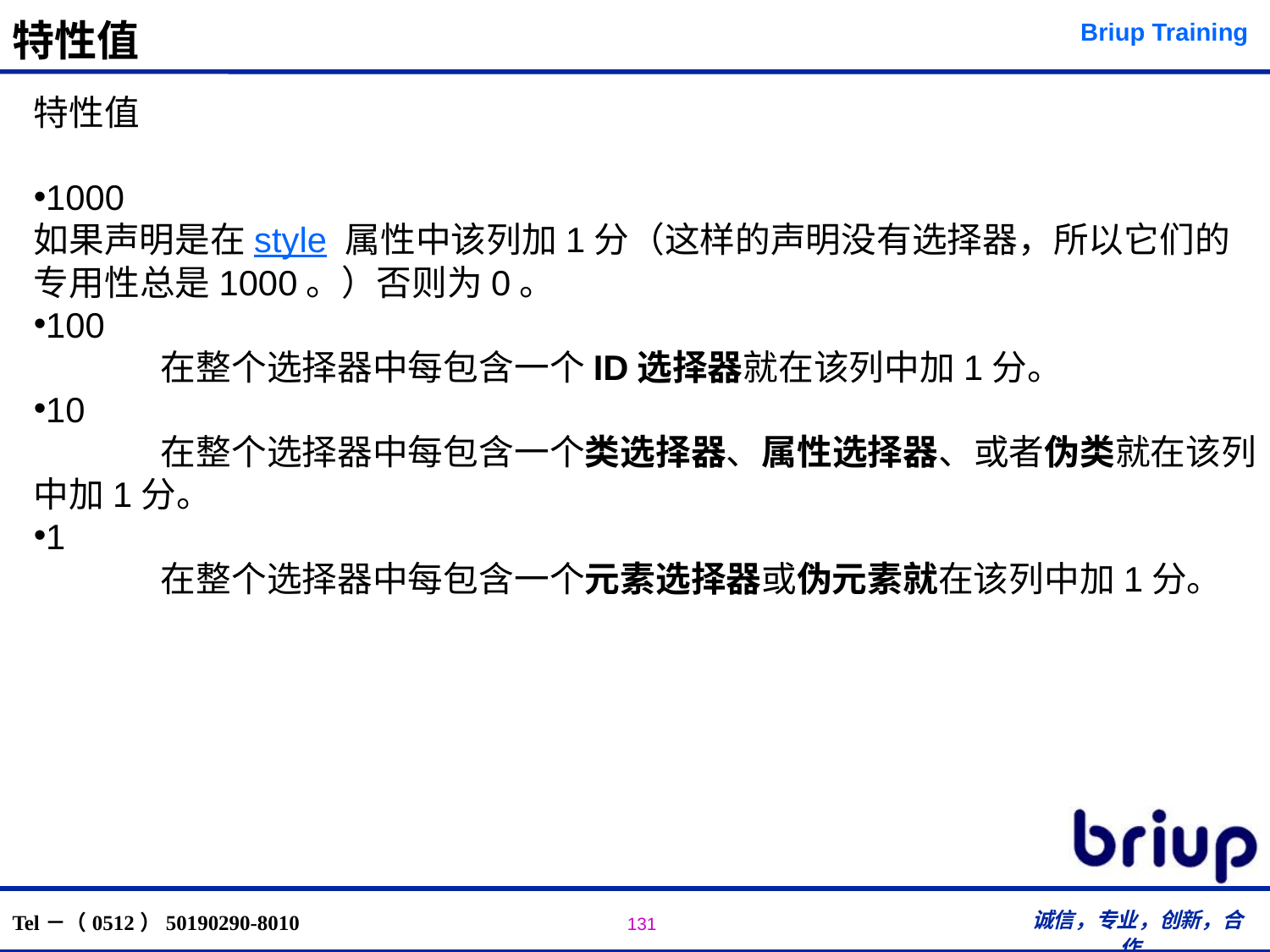

# 特性值
特性值

1000
如果声明是在style 属性中该列加1分（这样的声明没有选择器，所以它们的专用性总是1000。）否则为0。
100
	在整个选择器中每包含一个ID选择器就在该列中加1分。
10
	在整个选择器中每包含一个类选择器、属性选择器、或者伪类就在该列中加1分。
1
	在整个选择器中每包含一个元素选择器或伪元素就在该列中加1分。